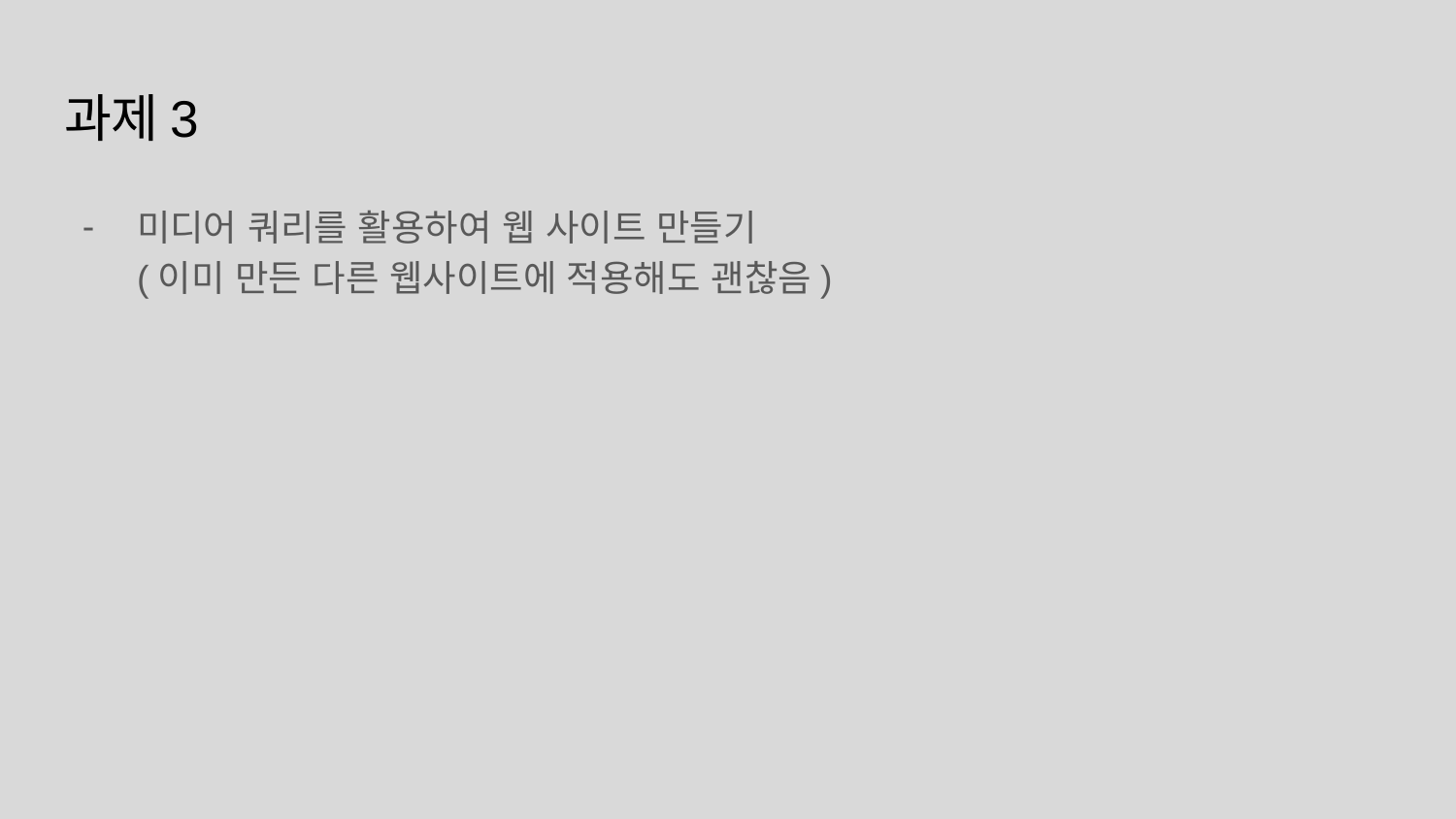

# 과제3
미디어 쿼리를 활용하여 웹 사이트 만들기
(이미 만든 다른 웹사이트에 적용해도 괜찮음)